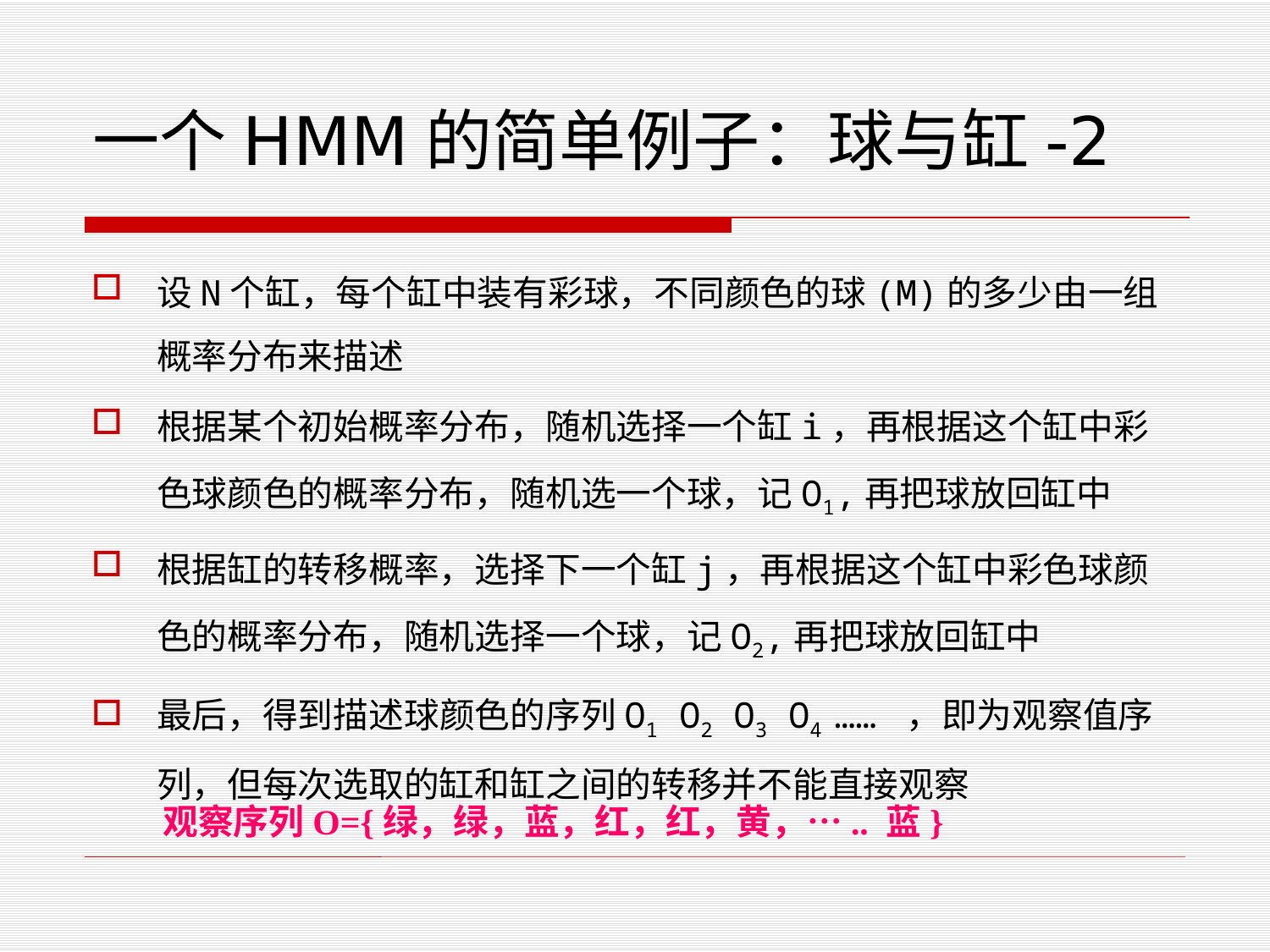

# 一个HMM的简单例子：球与缸-2
设N个缸，每个缸中装有彩球，不同颜色的球(M)的多少由一组概率分布来描述
根据某个初始概率分布，随机选择一个缸i，再根据这个缸中彩色球颜色的概率分布，随机选一个球，记O1,再把球放回缸中
根据缸的转移概率，选择下一个缸j，再根据这个缸中彩色球颜色的概率分布，随机选择一个球，记O2,再把球放回缸中
最后，得到描述球颜色的序列O1 O2 O3 O4 …… ，即为观察值序列，但每次选取的缸和缸之间的转移并不能直接观察

观察序列O={绿，绿，蓝，红，红，黄，….. 蓝}